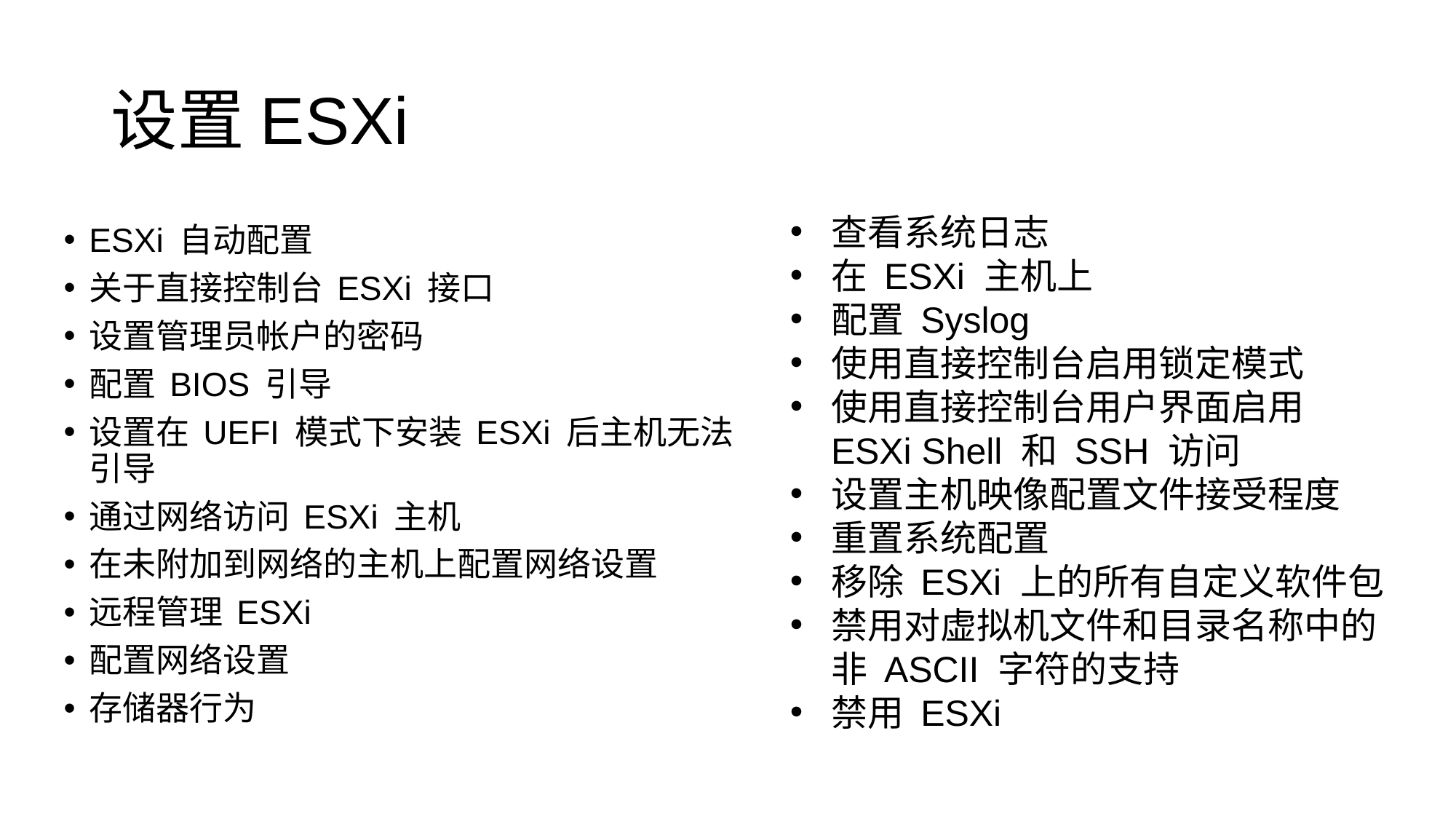

# 设置ESXi
查看系统日志
在 ESXi 主机上
配置 Syslog
使用直接控制台启用锁定模式
使用直接控制台用户界面启用 ESXi Shell 和 SSH 访问
设置主机映像配置文件接受程度
重置系统配置
移除 ESXi 上的所有自定义软件包
禁用对虚拟机文件和目录名称中的非 ASCII 字符的支持
禁用 ESXi
ESXi 自动配置
关于直接控制台 ESXi 接口
设置管理员帐户的密码
配置 BIOS 引导
设置在 UEFI 模式下安装 ESXi 后主机无法引导
通过网络访问 ESXi 主机
在未附加到网络的主机上配置网络设置
远程管理 ESXi
配置网络设置
存储器行为